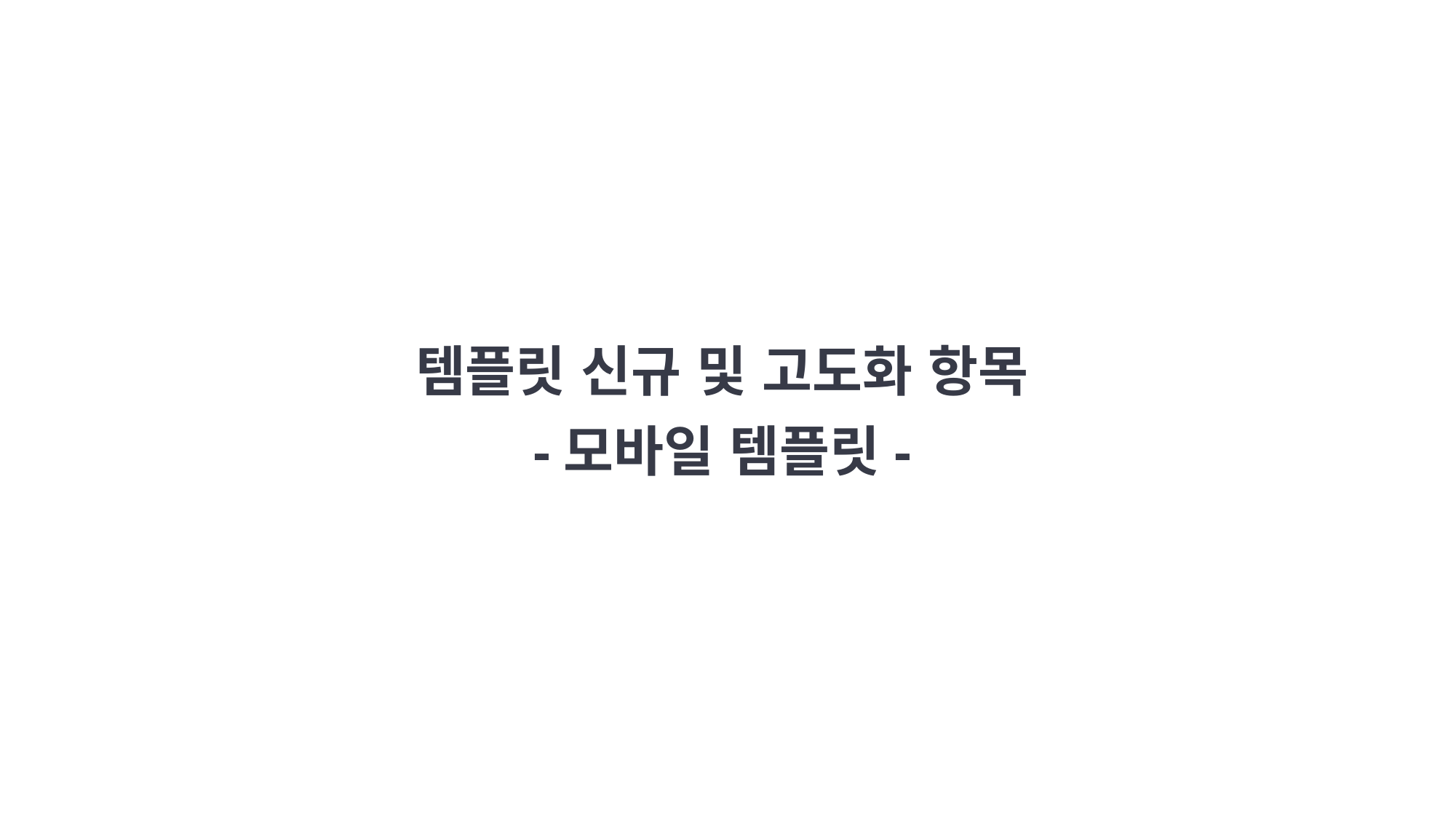

템플릿 신규 및 고도화 항목
-모바일 템플릿-